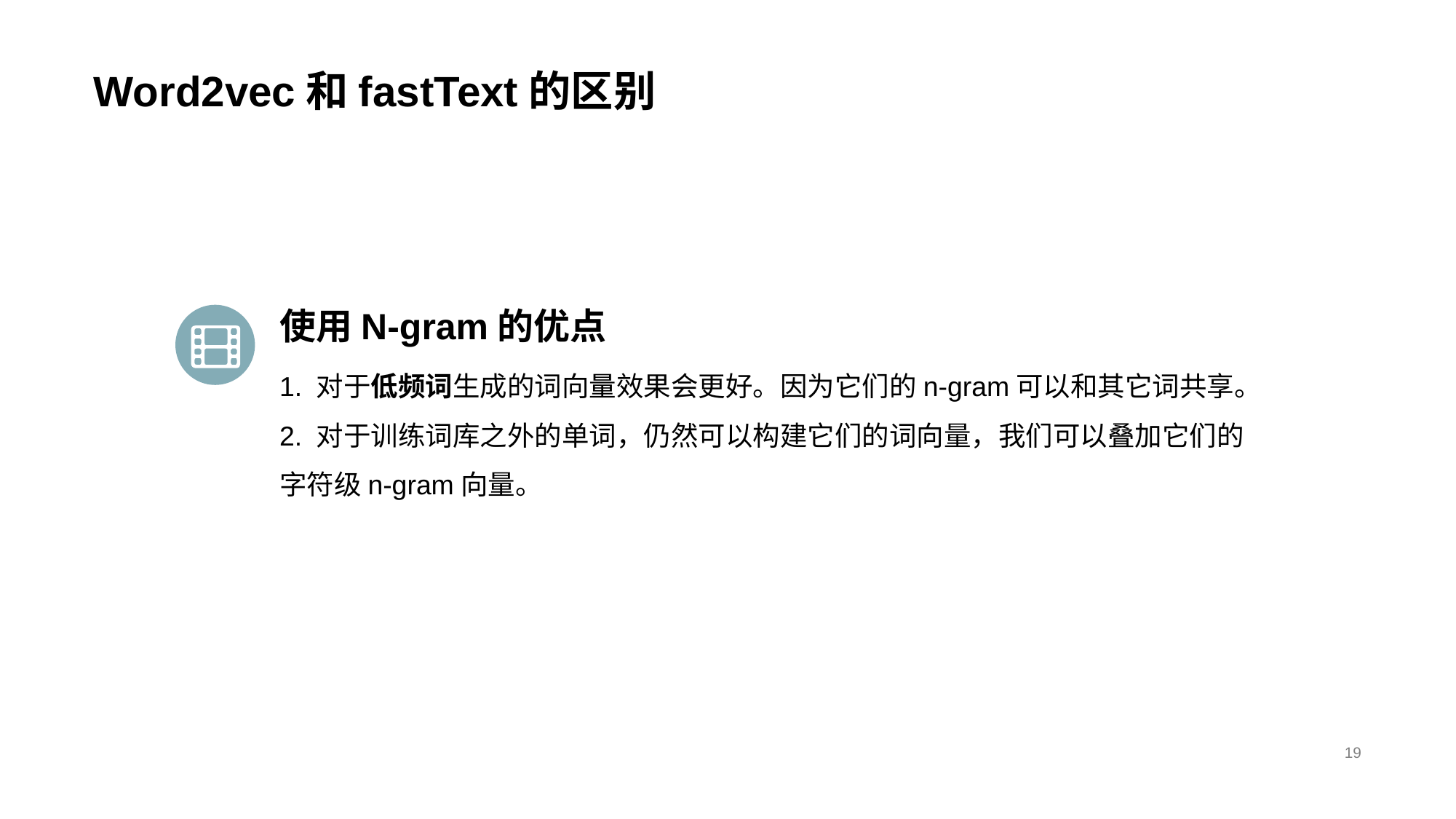

# Word2vec和fastText的区别
使用N-gram的优点

1. 对于低频词生成的词向量效果会更好。因为它们的n-gram可以和其它词共享。
2. 对于训练词库之外的单词，仍然可以构建它们的词向量，我们可以叠加它们的字符级n-gram向量。
19